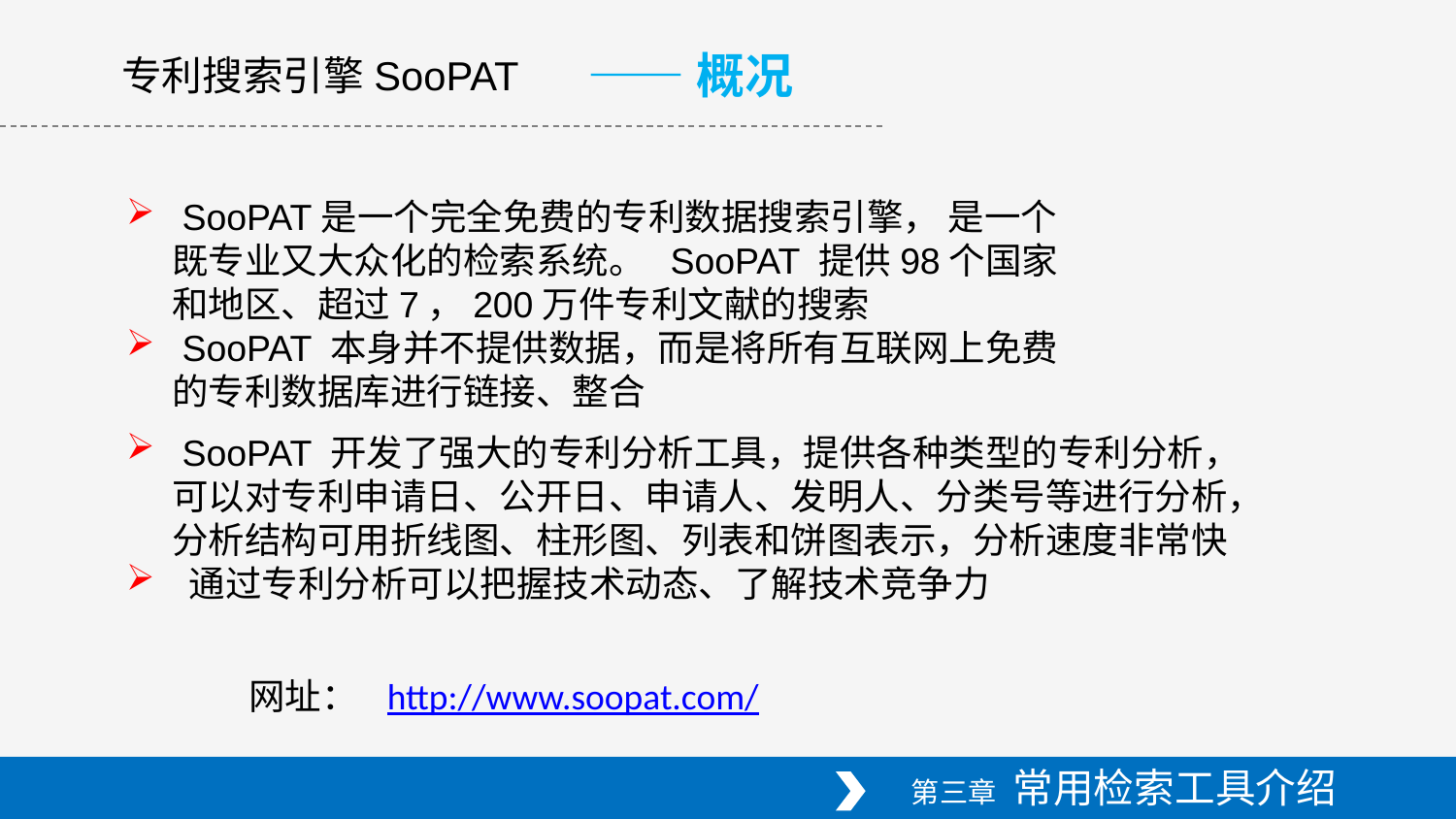

——概况
专利搜索引擎SooPAT
 SooPAT是一个完全免费的专利数据搜索引擎， 是一个既专业又大众化的检索系统。  SooPAT 提供98个国家和地区、超过7，200万件专利文献的搜索
 SooPAT 本身并不提供数据，而是将所有互联网上免费的专利数据库进行链接、整合
 SooPAT 开发了强大的专利分析工具，提供各种类型的专利分析，可以对专利申请日、公开日、申请人、发明人、分类号等进行分析，分析结构可用折线图、柱形图、列表和饼图表示，分析速度非常快
 通过专利分析可以把握技术动态、了解技术竞争力
网址：
http://www.soopat.com/